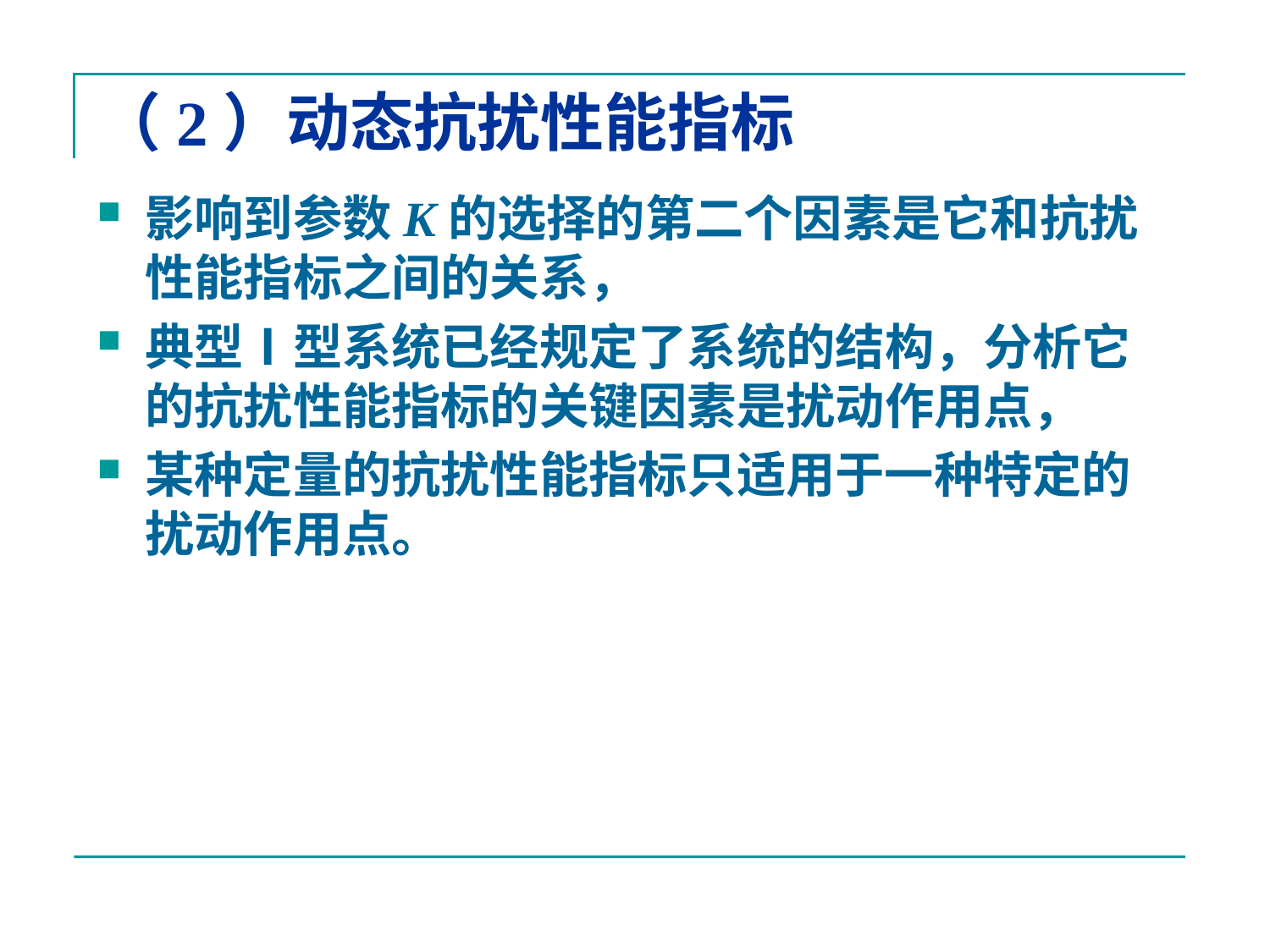

# （2）动态抗扰性能指标
影响到参数K的选择的第二个因素是它和抗扰性能指标之间的关系，
典型Ⅰ型系统已经规定了系统的结构，分析它的抗扰性能指标的关键因素是扰动作用点，
某种定量的抗扰性能指标只适用于一种特定的扰动作用点。